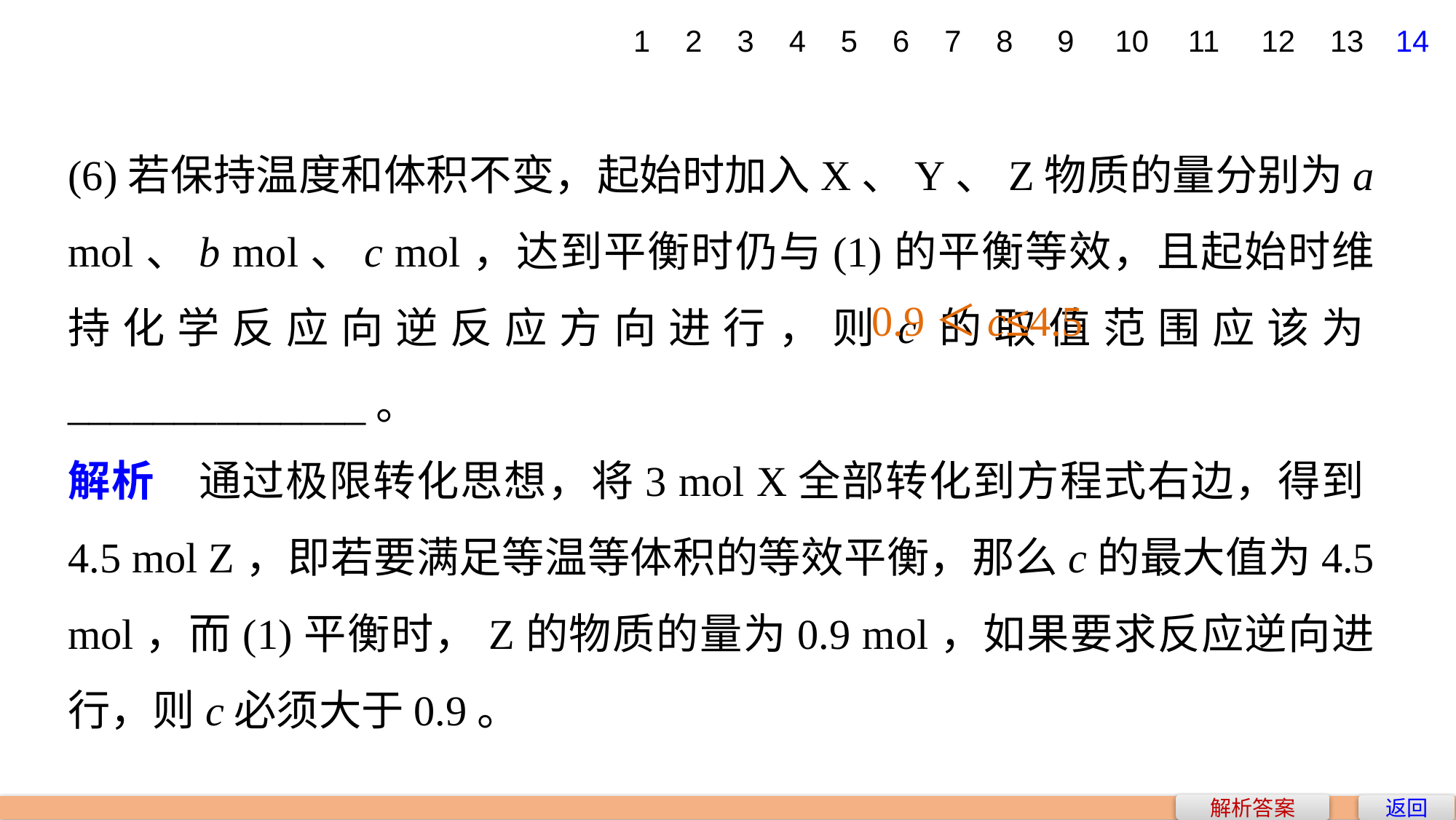

1
2
3
4
5
6
7
8
9
10
11
12
13
14
(6)若保持温度和体积不变，起始时加入X、Y、Z物质的量分别为a mol、b mol、c mol，达到平衡时仍与(1)的平衡等效，且起始时维持化学反应向逆反应方向进行，则c的取值范围应该为______________。
解析　通过极限转化思想，将3 mol X全部转化到方程式右边，得到4.5 mol Z，即若要满足等温等体积的等效平衡，那么c的最大值为4.5 mol，而(1)平衡时，Z的物质的量为0.9 mol，如果要求反应逆向进行，则c必须大于0.9。
0.9＜c≤4.5
解析答案
返回